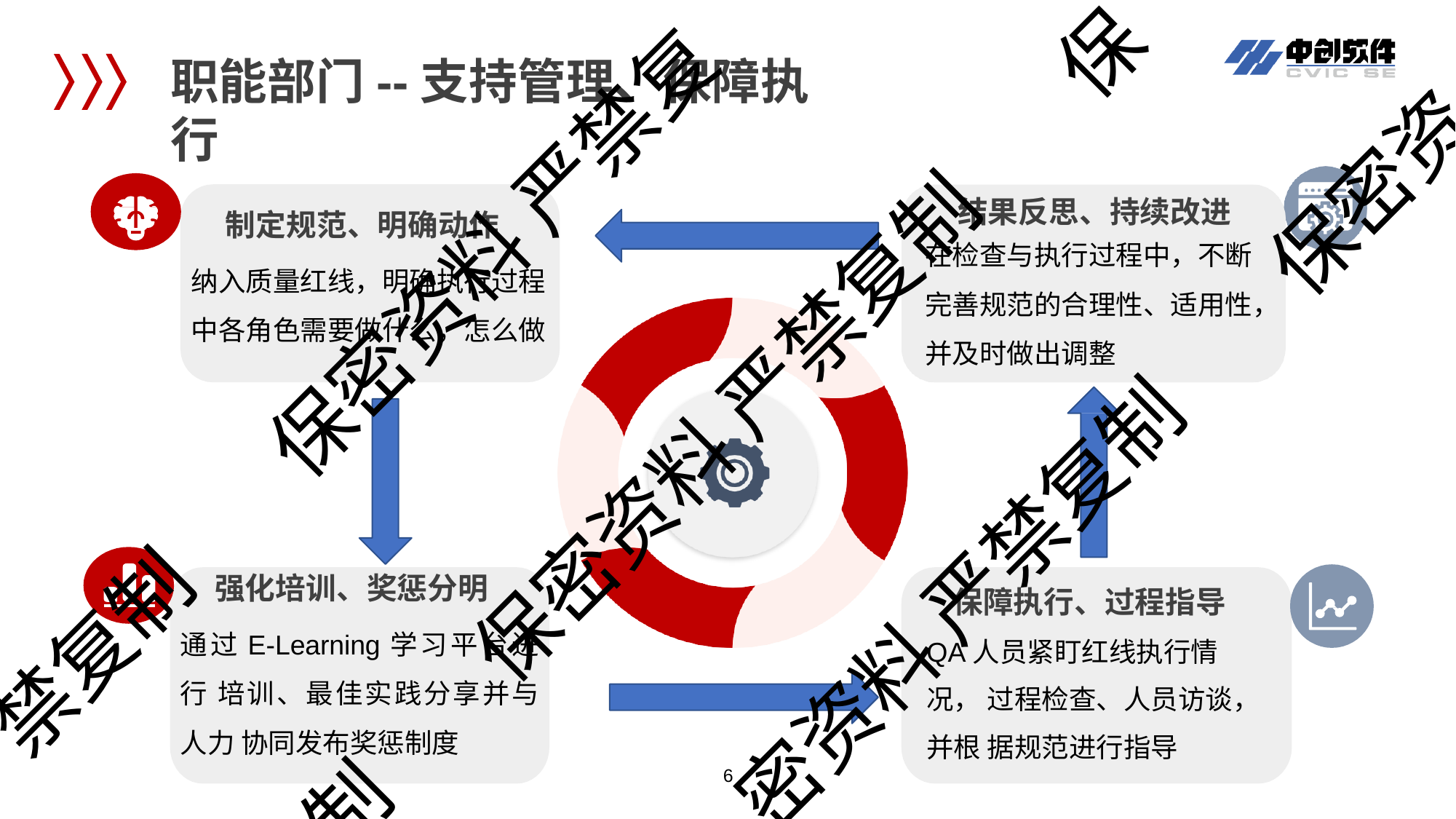

保
# 职能部门--支持管理、保障执行

保密资
结果反思、持续改进
在检查与执行过程中，不断
完善规范的合理性、适用性， 并及时做出调整
制定规范、明确动作
纳入质量红线，明确执行过程 中各角色需要做什么，怎么做
保密资料 严禁复

保密资料 严禁复制

密资料 严禁复制
保障执行、过程指导 QA人员紧盯红线执行情况， 过程检查、人员访谈，并根 据规范进行指导
强化培训、奖惩分明
通过E-Learning学习平台进行 培训、最佳实践分享并与人力 协同发布奖惩制度
禁复制

制
6